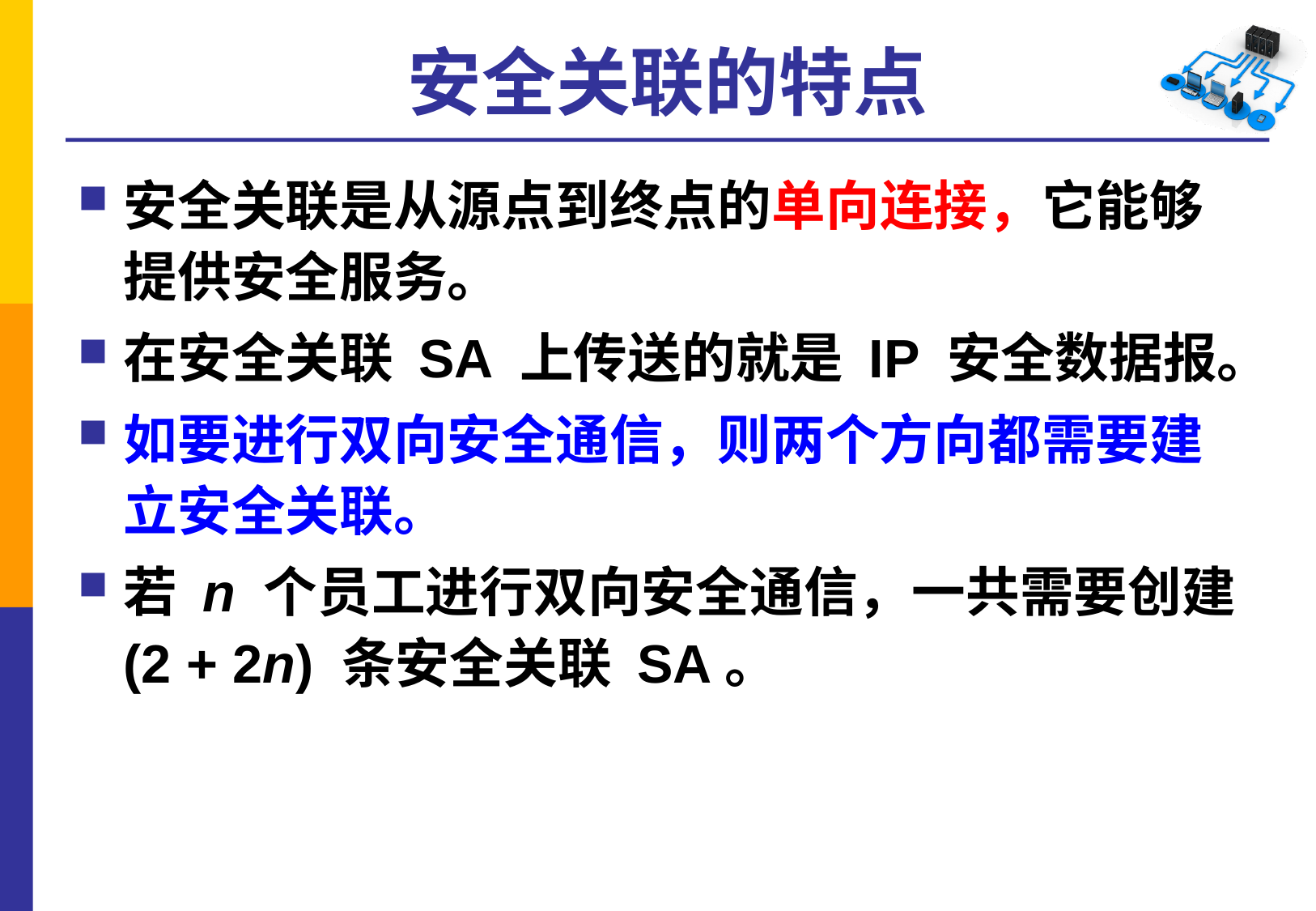

# 安全关联的特点
安全关联是从源点到终点的单向连接，它能够提供安全服务。
在安全关联 SA 上传送的就是 IP 安全数据报。
如要进行双向安全通信，则两个方向都需要建立安全关联。
若 n 个员工进行双向安全通信，一共需要创建 (2 + 2n) 条安全关联 SA。